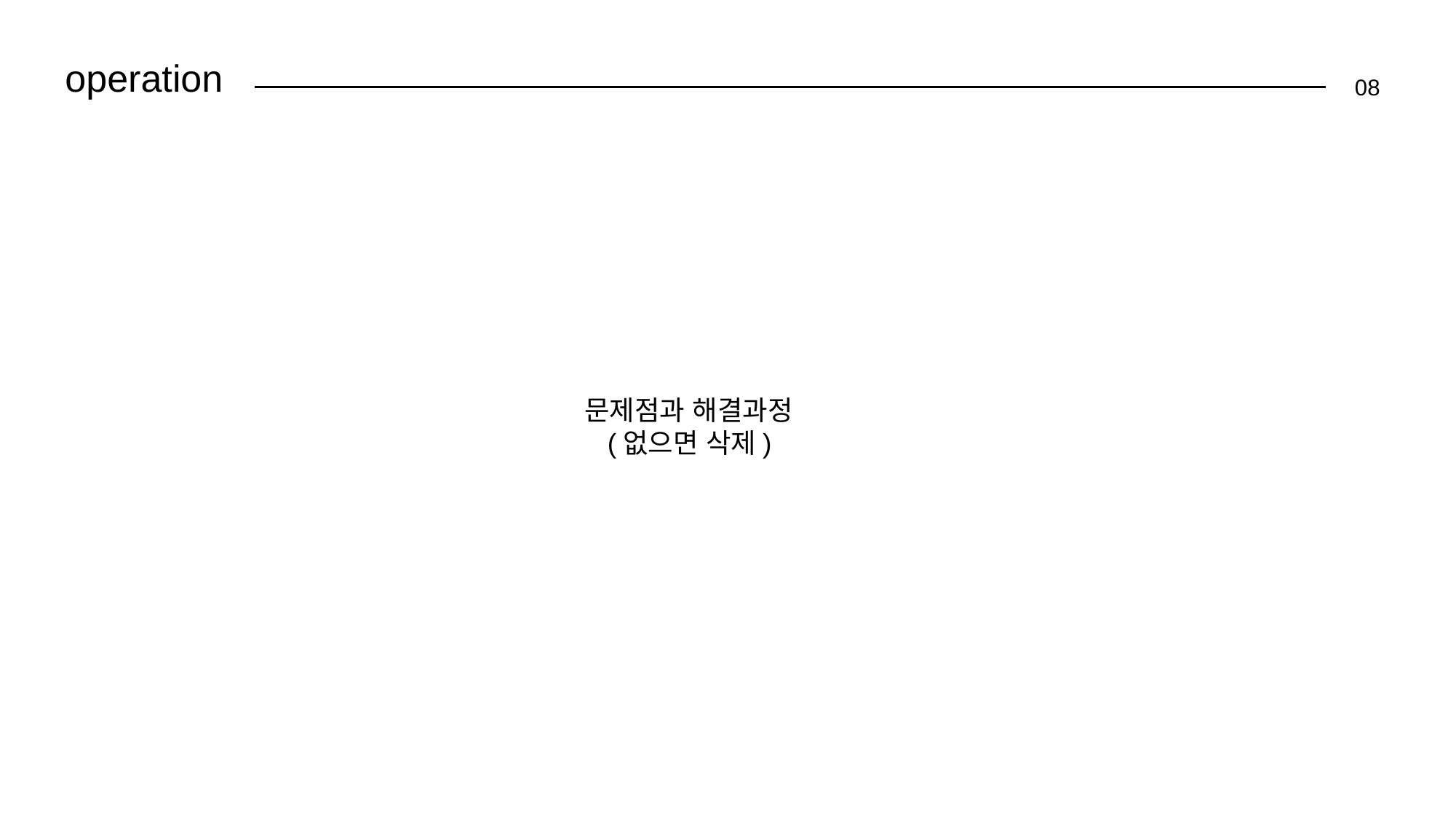

# operation
08
문제점과 해결과정
   (없으면 삭제)